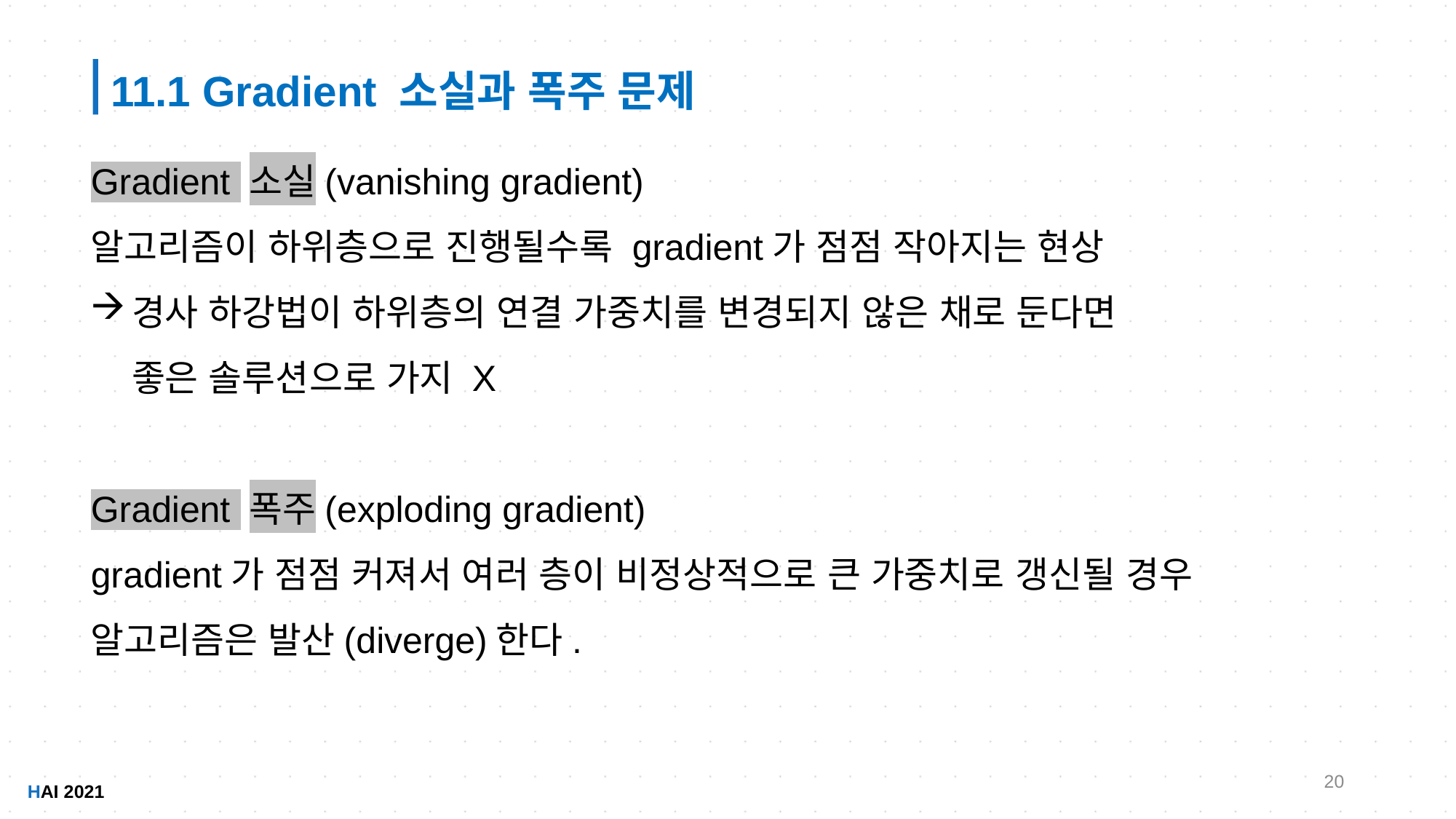

11.1 Gradient 소실과 폭주 문제
Gradient 소실(vanishing gradient)
알고리즘이 하위층으로 진행될수록 gradient가 점점 작아지는 현상
경사 하강법이 하위층의 연결 가중치를 변경되지 않은 채로 둔다면
좋은 솔루션으로 가지 X

Gradient 폭주(exploding gradient)
gradient가 점점 커져서 여러 층이 비정상적으로 큰 가중치로 갱신될 경우
알고리즘은 발산(diverge)한다.
20
HAI 2021